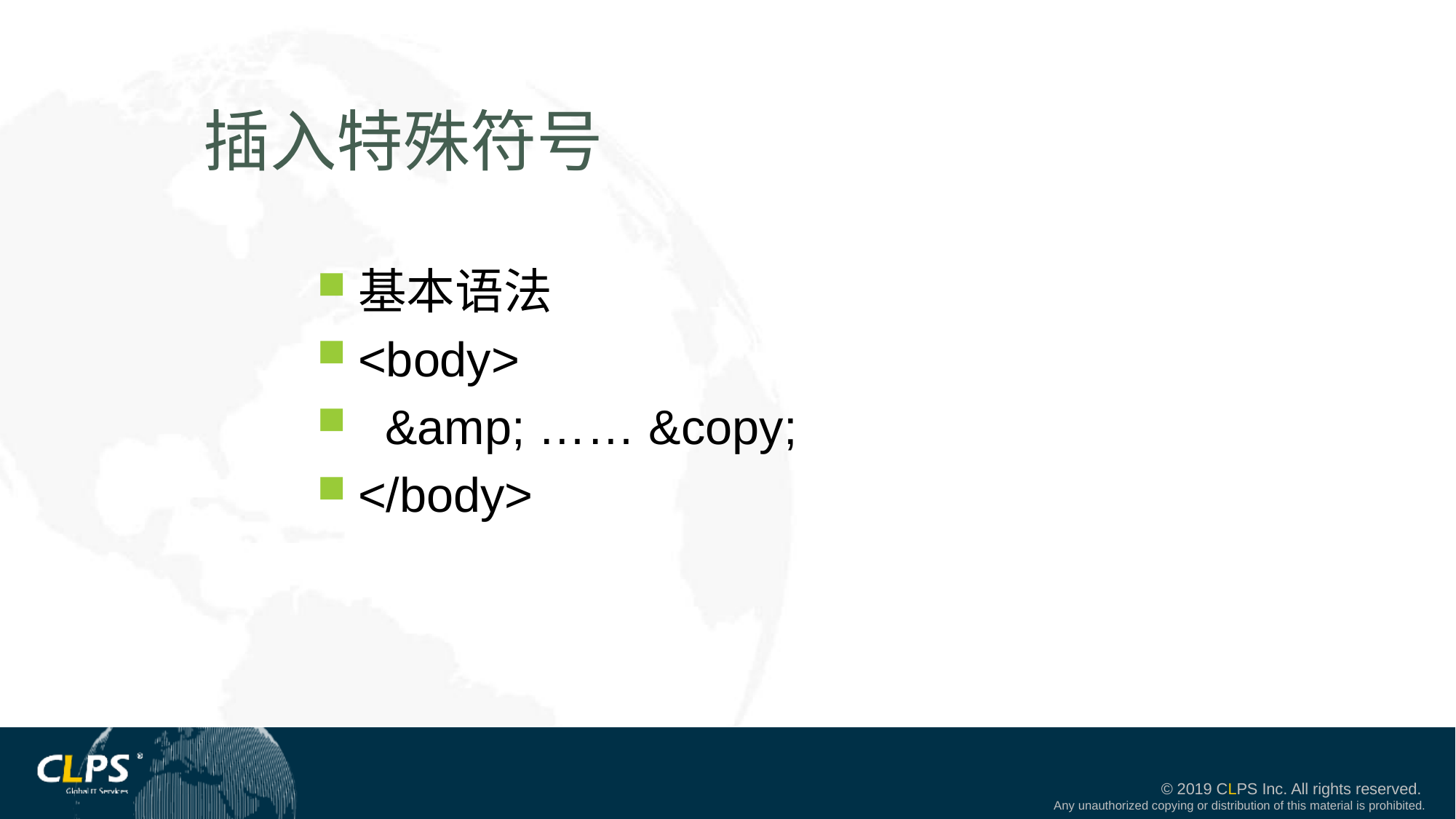

插入特殊符号
基本语法
<body>
  &amp; …… &copy;
</body>